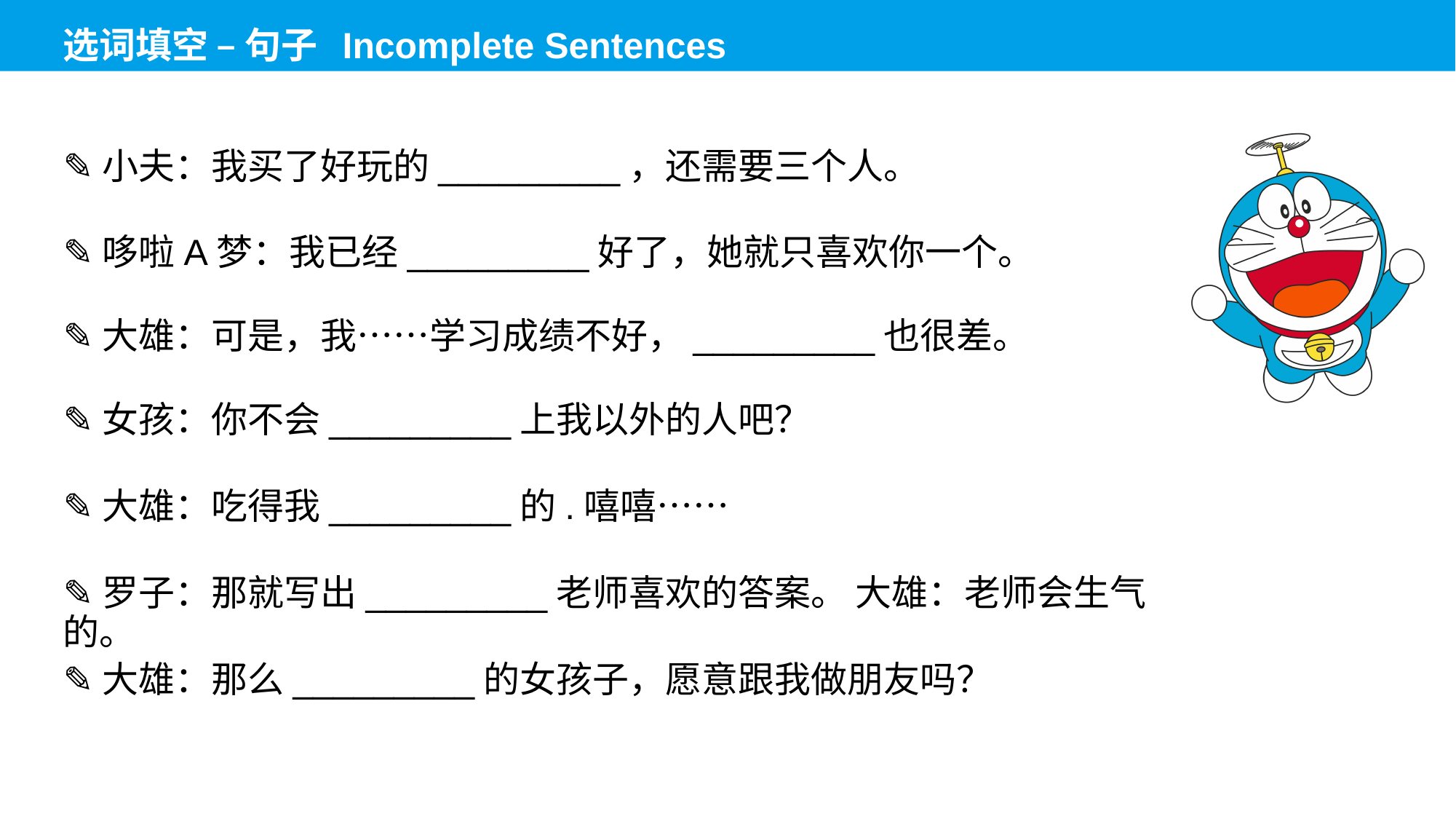

✎小夫：我买了好玩的_________，还需要三个人。
✎哆啦A梦：我已经_________好了，她就只喜欢你一个。
✎大雄：可是，我……学习成绩不好，_________也很差。
✎女孩：你不会_________上我以外的人吧？
✎大雄：吃得我_________的.嘻嘻……
✎罗子：那就写出_________老师喜欢的答案。 大雄：老师会生气的。
✎大雄：那么_________的女孩子，愿意跟我做朋友吗？